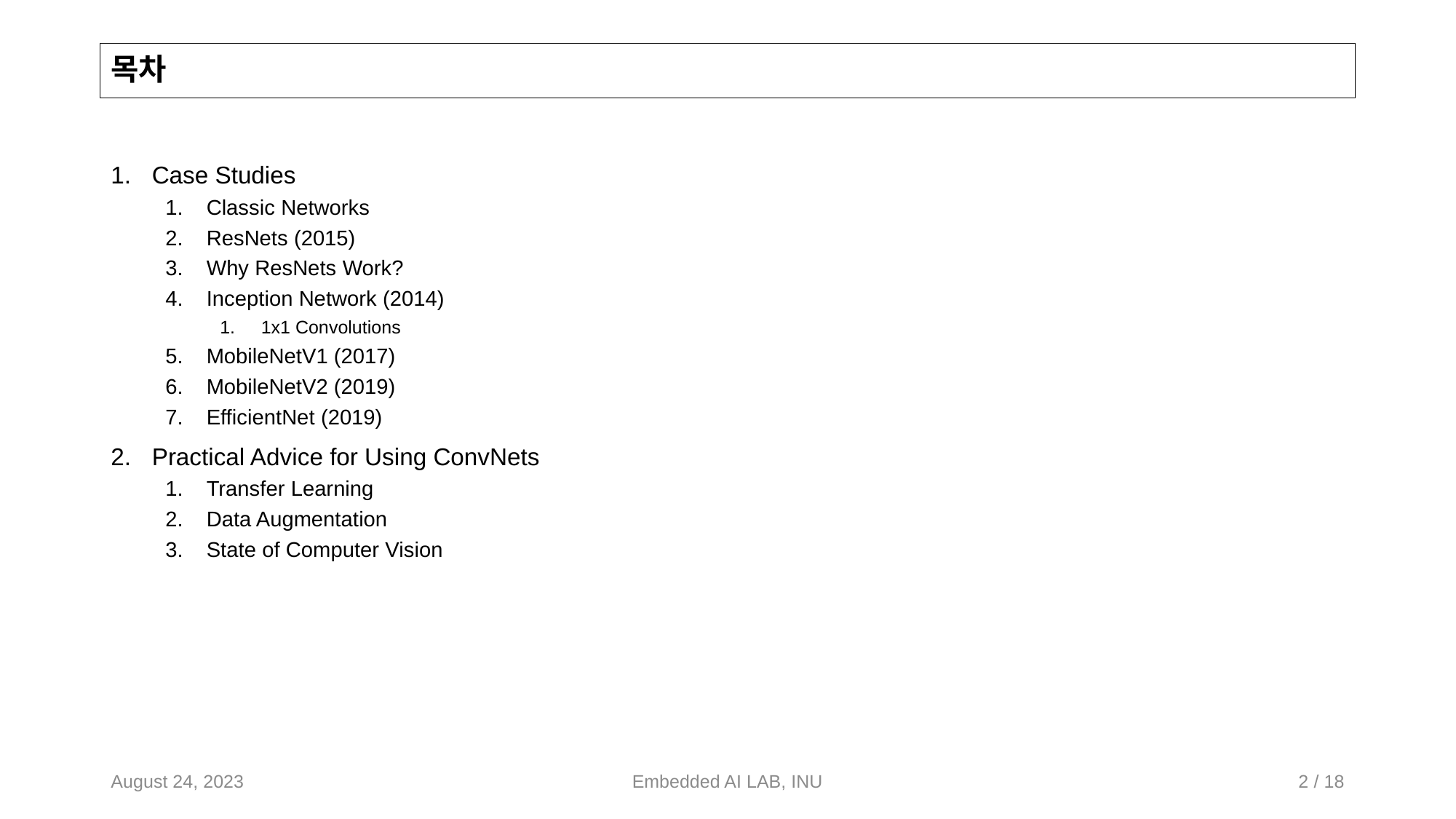

# 목차
Case Studies
Classic Networks
ResNets (2015)
Why ResNets Work?
Inception Network (2014)
1x1 Convolutions
MobileNetV1 (2017)
MobileNetV2 (2019)
EfficientNet (2019)
Practical Advice for Using ConvNets
Transfer Learning
Data Augmentation
State of Computer Vision

August 24, 2023
Embedded AI LAB, INU
2 / 18